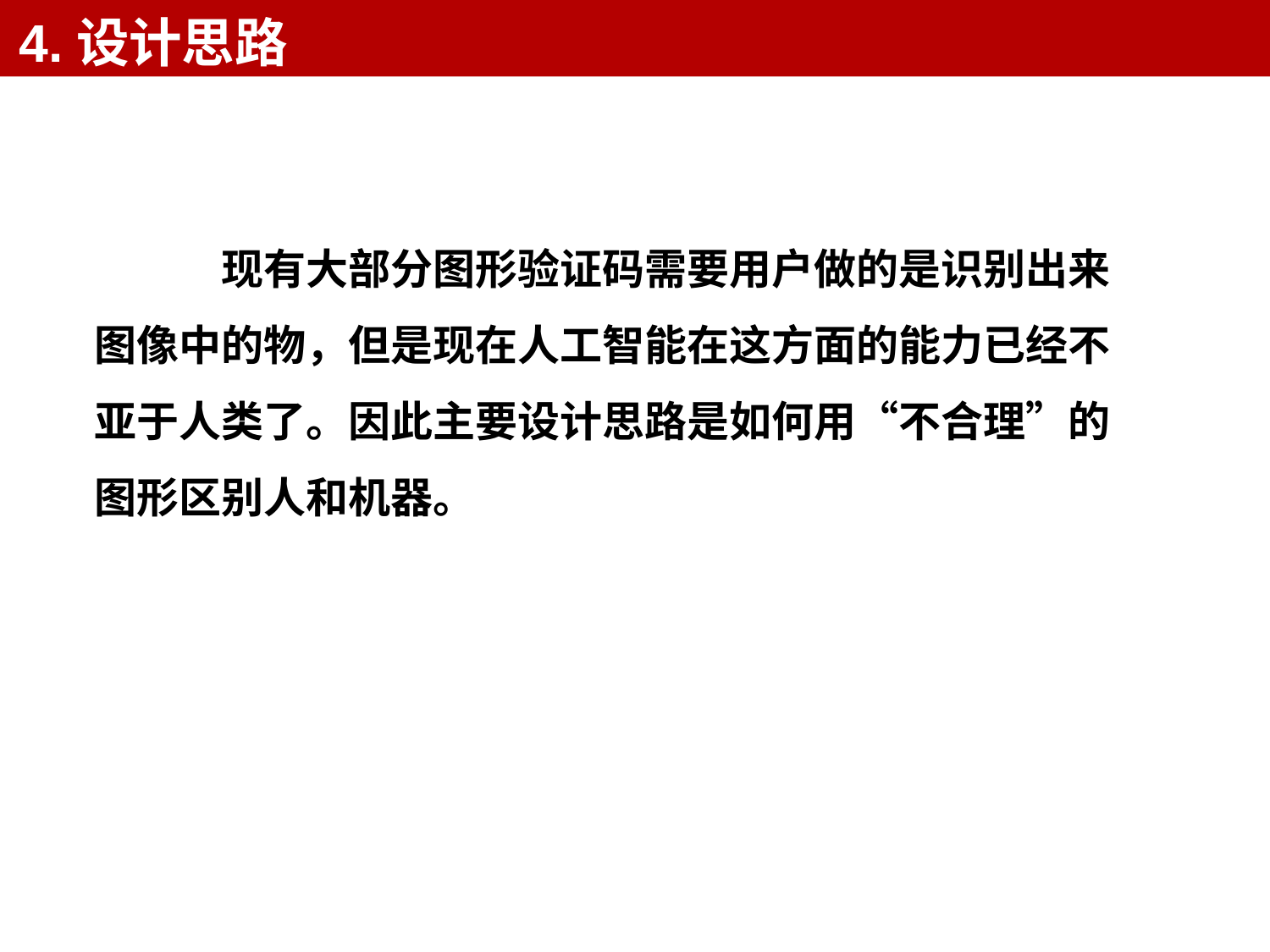

4.设计思路
	现有大部分图形验证码需要用户做的是识别出来图像中的物，但是现在人工智能在这方面的能力已经不亚于人类了。因此主要设计思路是如何用“不合理”的图形区别人和机器。